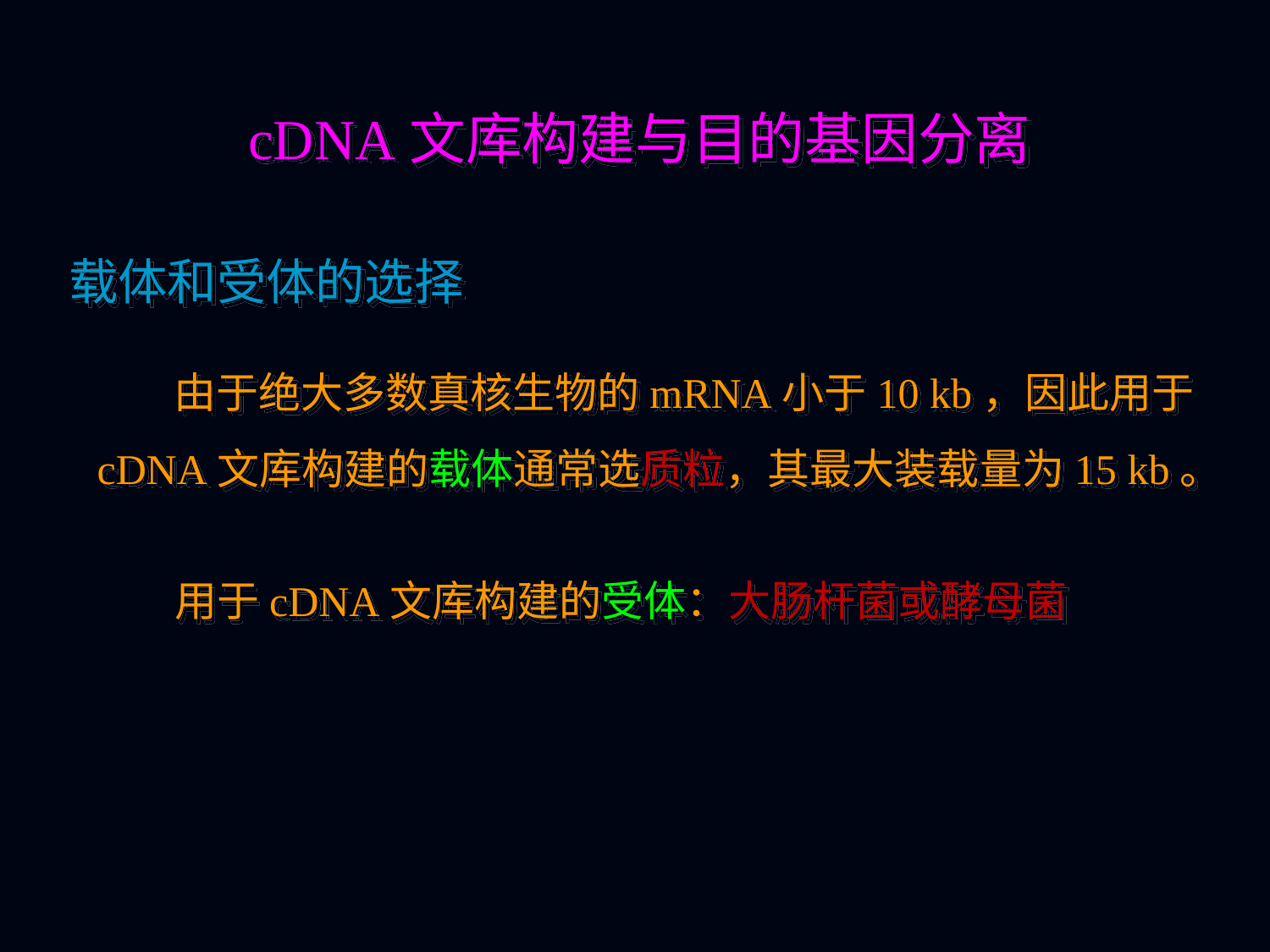

cDNA文库构建与目的基因分离
载体和受体的选择
       由于绝大多数真核生物的mRNA小于10 kb，因此用于cDNA文库构建的载体通常选质粒，其最大装载量为15 kb。

       用于cDNA文库构建的受体：大肠杆菌或酵母菌